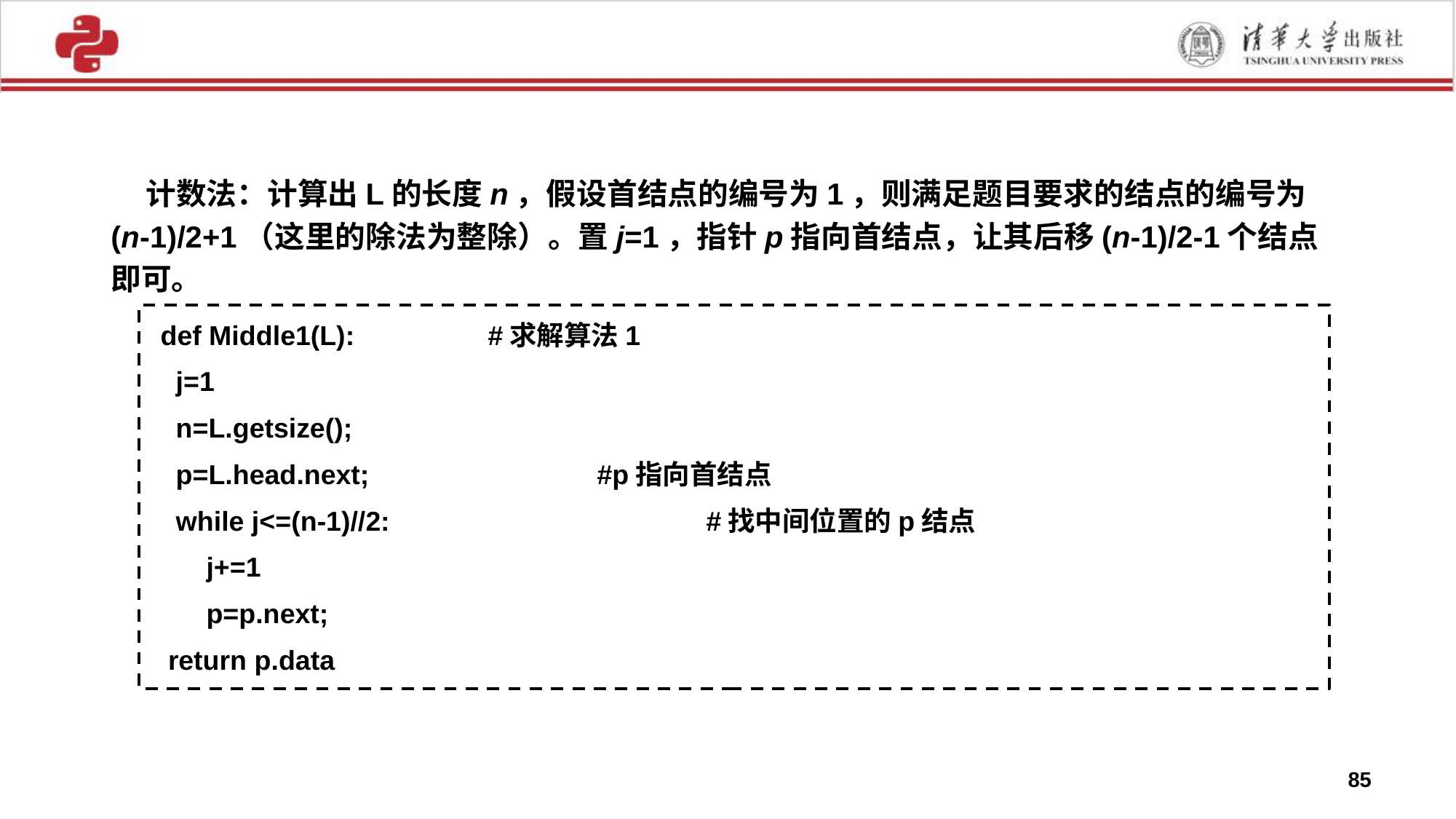

计数法：计算出L的长度n，假设首结点的编号为1，则满足题目要求的结点的编号为(n-1)/2+1（这里的除法为整除）。置j=1，指针p指向首结点，让其后移(n-1)/2-1个结点即可。
def Middle1(L):                 	#求解算法1
  j=1
  n=L.getsize();
  p=L.head.next;			#p指向首结点
  while j<=(n-1)//2:			#找中间位置的p结点
      j+=1
      p=p.next;
 return p.data
85